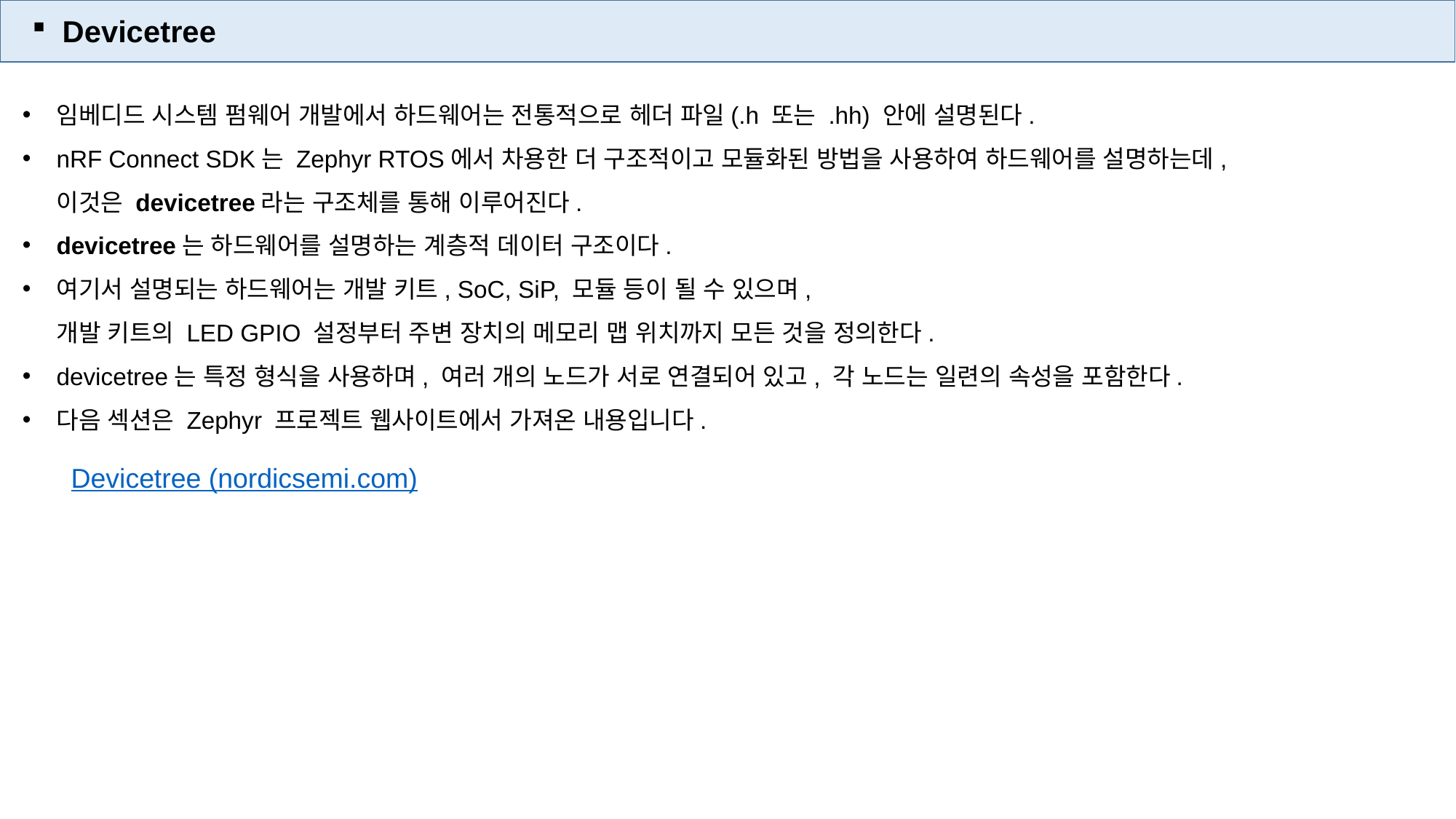

Devicetree
임베디드 시스템 펌웨어 개발에서 하드웨어는 전통적으로 헤더 파일(.h 또는 .hh) 안에 설명된다.
nRF Connect SDK는 Zephyr RTOS에서 차용한 더 구조적이고 모듈화된 방법을 사용하여 하드웨어를 설명하는데,
이것은 devicetree라는 구조체를 통해 이루어진다.
devicetree는 하드웨어를 설명하는 계층적 데이터 구조이다.
여기서 설명되는 하드웨어는 개발 키트, SoC, SiP, 모듈 등이 될 수 있으며,
개발 키트의 LED GPIO 설정부터 주변 장치의 메모리 맵 위치까지 모든 것을 정의한다.
devicetree는 특정 형식을 사용하며, 여러 개의 노드가 서로 연결되어 있고, 각 노드는 일련의 속성을 포함한다.
다음 섹션은 Zephyr 프로젝트 웹사이트에서 가져온 내용입니다.
Devicetree (nordicsemi.com)